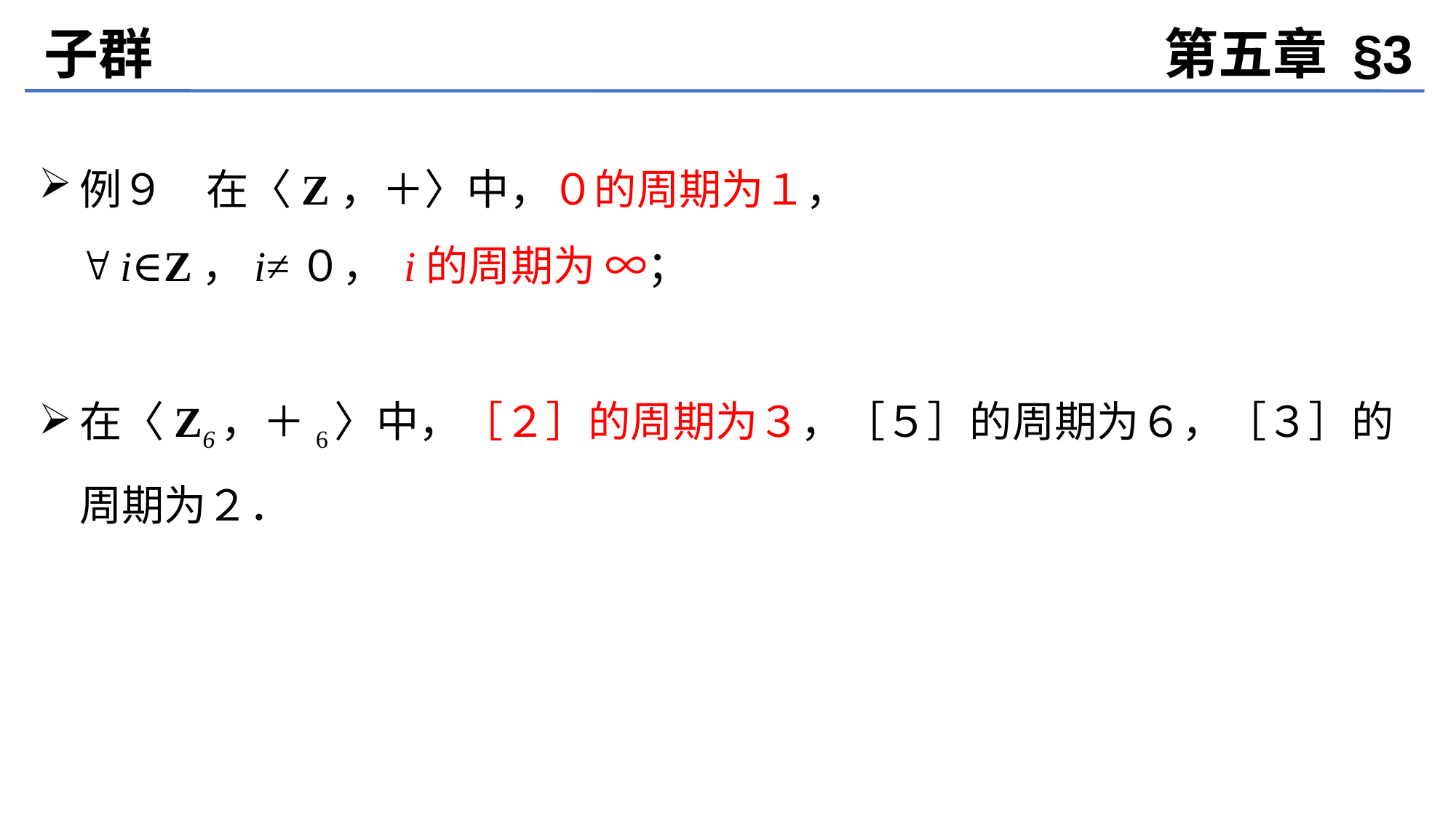

子群
第五章 §3
例９　在〈Z，＋〉中，０的周期为１，
	∀ i∈Z，i≠０， i的周期为 ∞；

在〈Z6，＋6〉中，［２］的周期为３，［５］的周期为６，［３］的周期为２．